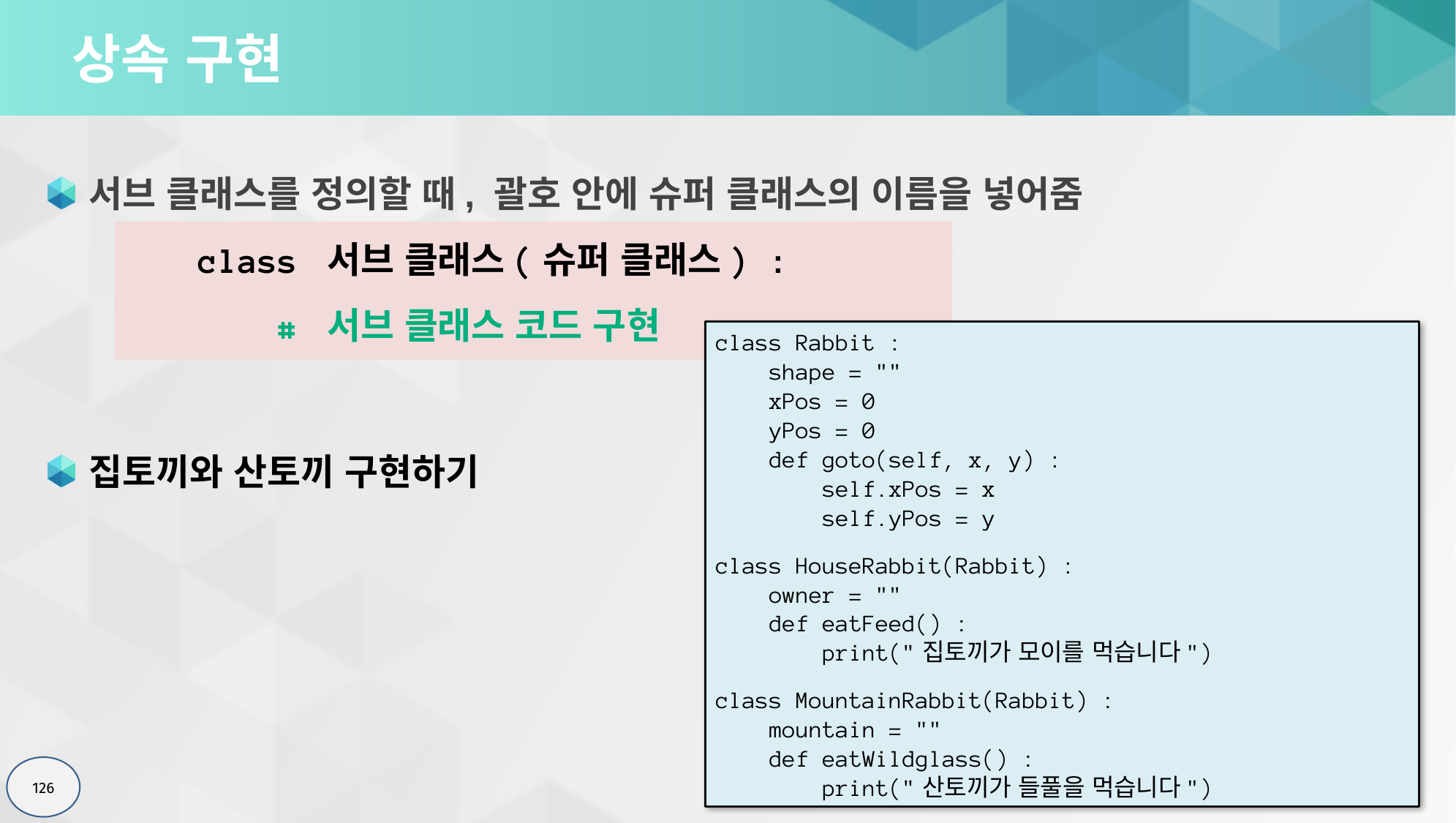

# 상속 구현
서브 클래스를 정의할 때, 괄호 안에 슈퍼 클래스의 이름을 넣어줌
	class 서브 클래스(슈퍼 클래스) :
	    # 서브 클래스 코드 구현

집토끼와 산토끼 구현하기

class Rabbit :
    shape = ""
    xPos = 0
    yPos = 0
    def goto(self, x, y) :
        self.xPos = x
        self.yPos = y

class HouseRabbit(Rabbit) :
    owner = ""
    def eatFeed() :
        print("집토끼가 모이를 먹습니다")

class MountainRabbit(Rabbit) :
    mountain = ""
    def eatWildglass() :
        print("산토끼가 들풀을 먹습니다")